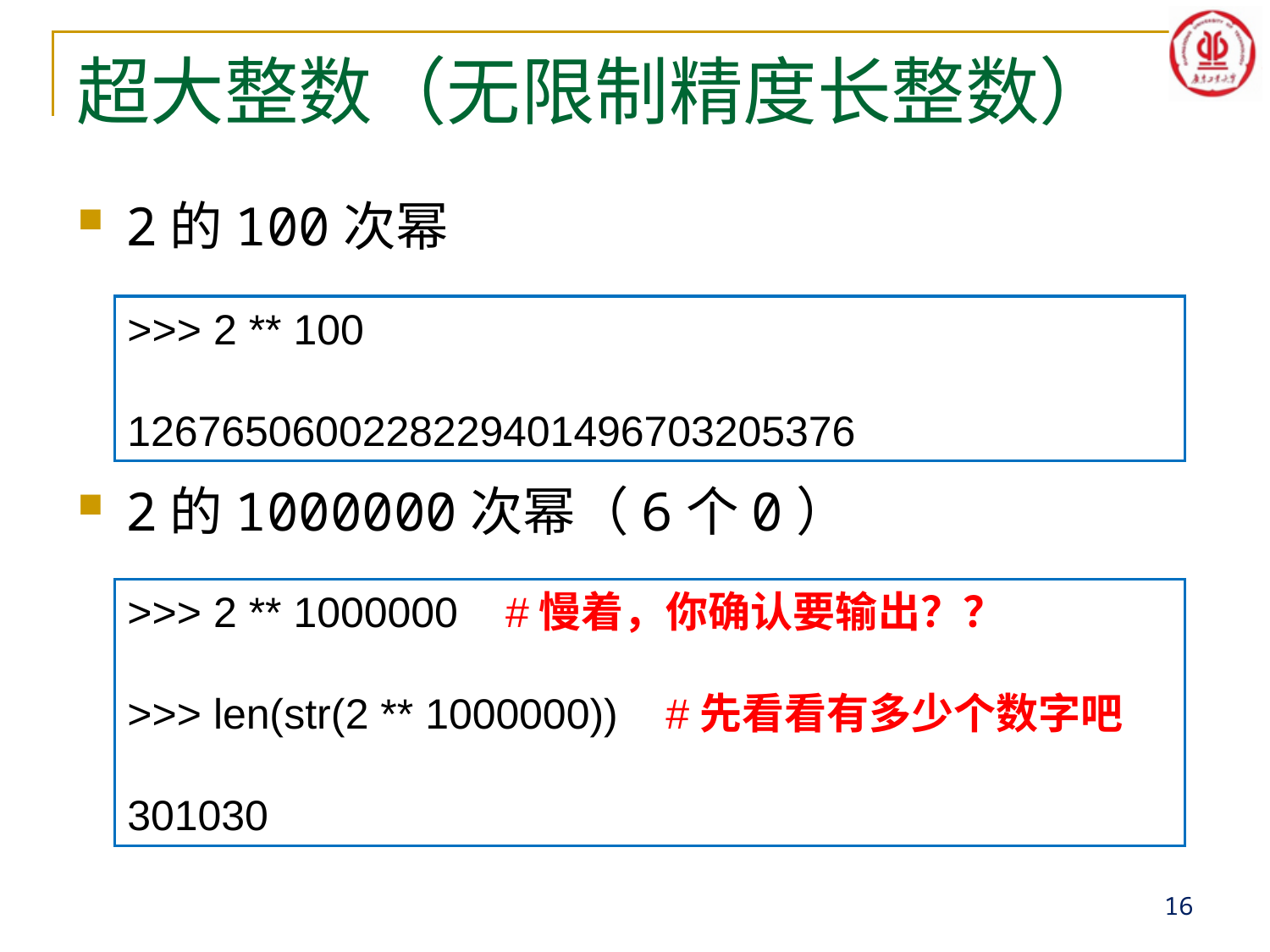

# 超大整数（无限制精度长整数）
2的100次幂

2的1000000次幂（6个0）
>>> 2 ** 100

1267650600228229401496703205376
>>> 2 ** 1000000    #慢着，你确认要输出？？

>>> len(str(2 ** 1000000))    #先看看有多少个数字吧

301030
16